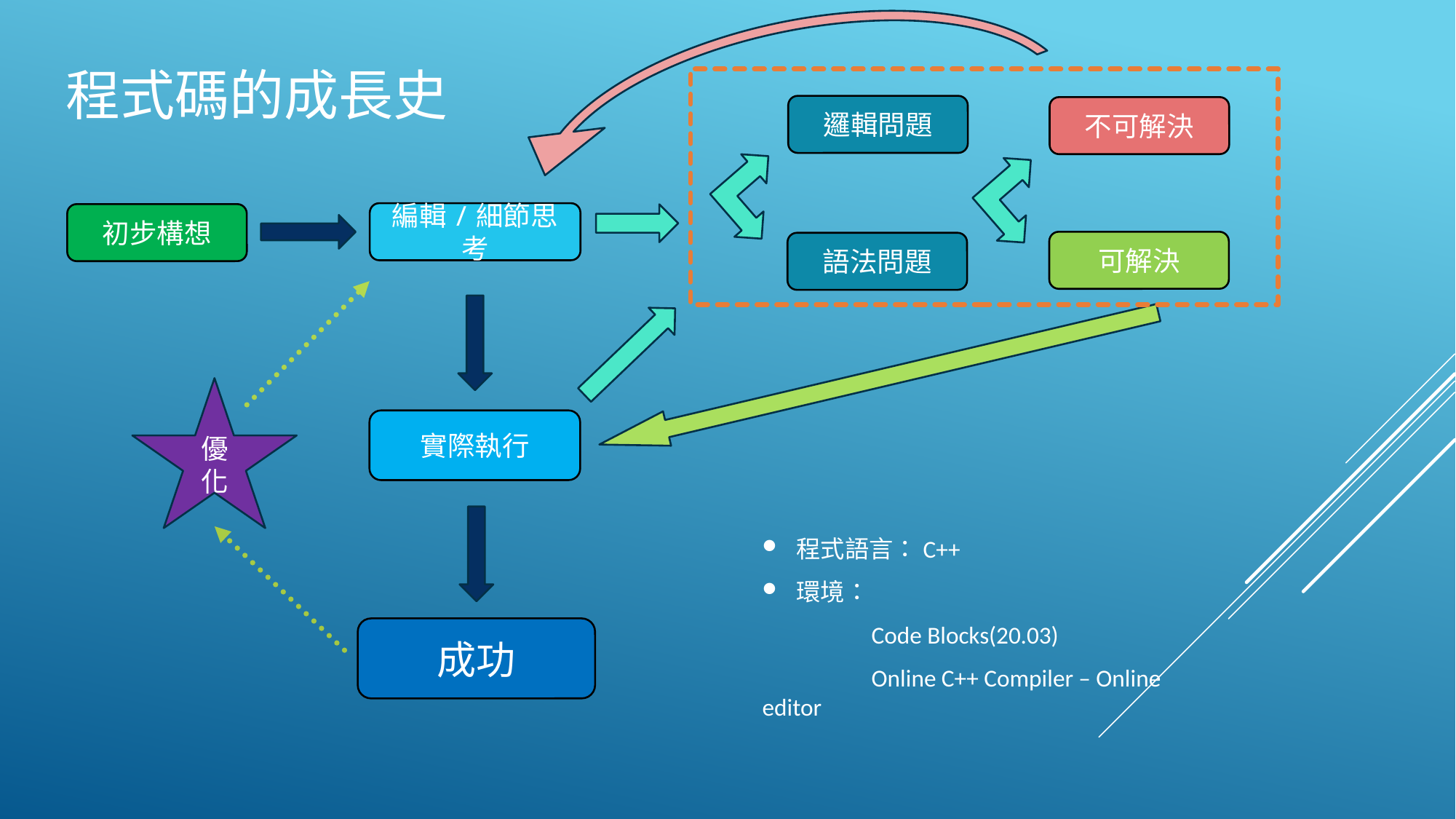

# 程式碼的成長史

邏輯問題
不可解決

編輯/細節思考
初步構想
可解決
語法問題

優化
實際執行

程式語言：C++
環境：
	Code Blocks(20.03)
	Online C++ Compiler – Online editor
成功